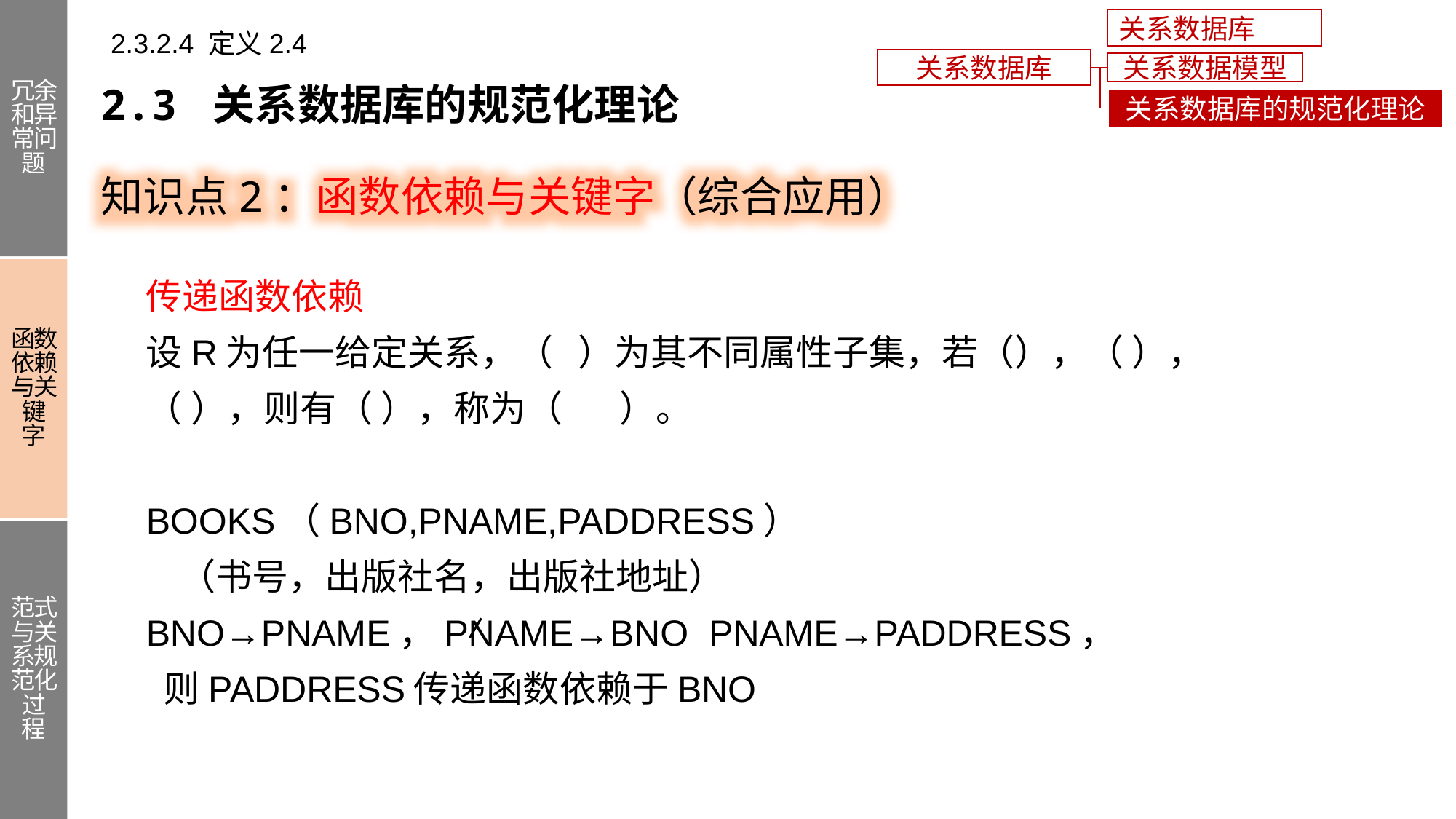

冗余和异常问题
函数依赖与关键字
范式与关系规范化过程
关系数据库概述
2.3.2.4 定义2.4
关系数据库
关系数据模型
2.3 关系数据库的规范化理论
关系数据库的规范化理论
知识点2：函数依赖与关键字（综合应用）
传递函数依赖
设R为任一给定关系，（   ）为其不同属性子集，若（），（ ），（ ），则有（ ），称为（       ）。

BOOKS（BNO,PNAME,PADDRESS）
   （书号，出版社名，出版社地址）
BNO→PNAME，PNAME→BNO  PNAME→PADDRESS，
 则PADDRESS传递函数依赖于BNO